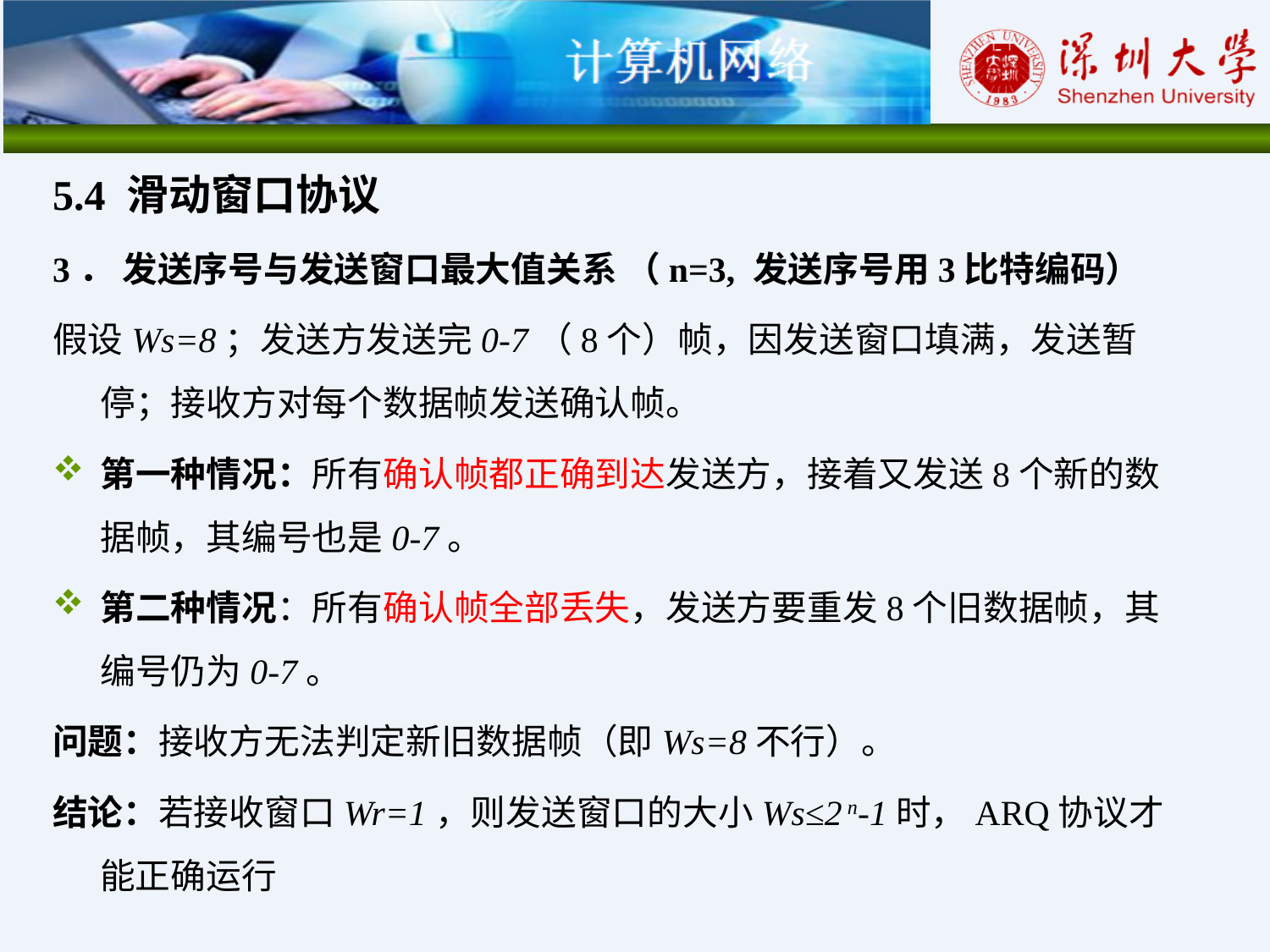

5.4 滑动窗口协议
3． 发送序号与发送窗口最大值关系 （n=3, 发送序号用3比特编码）
假设Ws=8；发送方发送完0-7（8个）帧，因发送窗口填满，发送暂停；接收方对每个数据帧发送确认帧。
第一种情况：所有确认帧都正确到达发送方，接着又发送8个新的数据帧，其编号也是0-7。
第二种情况：所有确认帧全部丢失，发送方要重发8个旧数据帧，其编号仍为0-7。
问题：接收方无法判定新旧数据帧（即Ws=8不行）。
结论：若接收窗口Wr=1，则发送窗口的大小Ws≤2 n-1时，ARQ协议才能正确运行